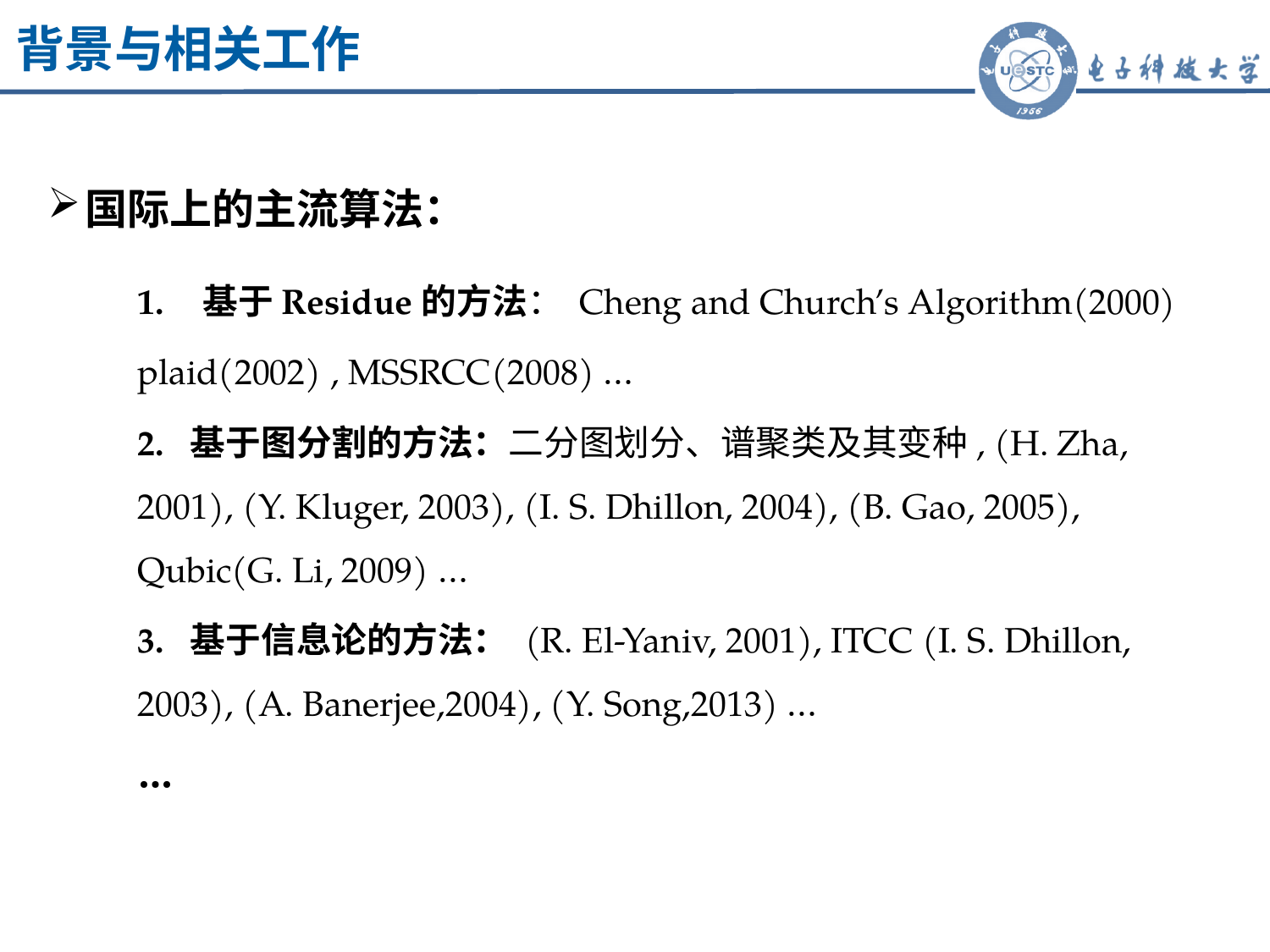

背景与相关工作
国际上的主流算法：
1.  基于Residue的方法： Cheng and Church’s Algorithm(2000)
plaid(2002) , MSSRCC(2008) …
2.  基于图分割的方法：二分图划分、谱聚类及其变种, (H. Zha, 2001), (Y. Kluger, 2003), (I. S. Dhillon, 2004), (B. Gao, 2005), Qubic(G. Li, 2009) …
3.  基于信息论的方法： (R. El-Yaniv, 2001), ITCC (I. S. Dhillon, 2003), (A. Banerjee,2004), (Y. Song,2013) …
…